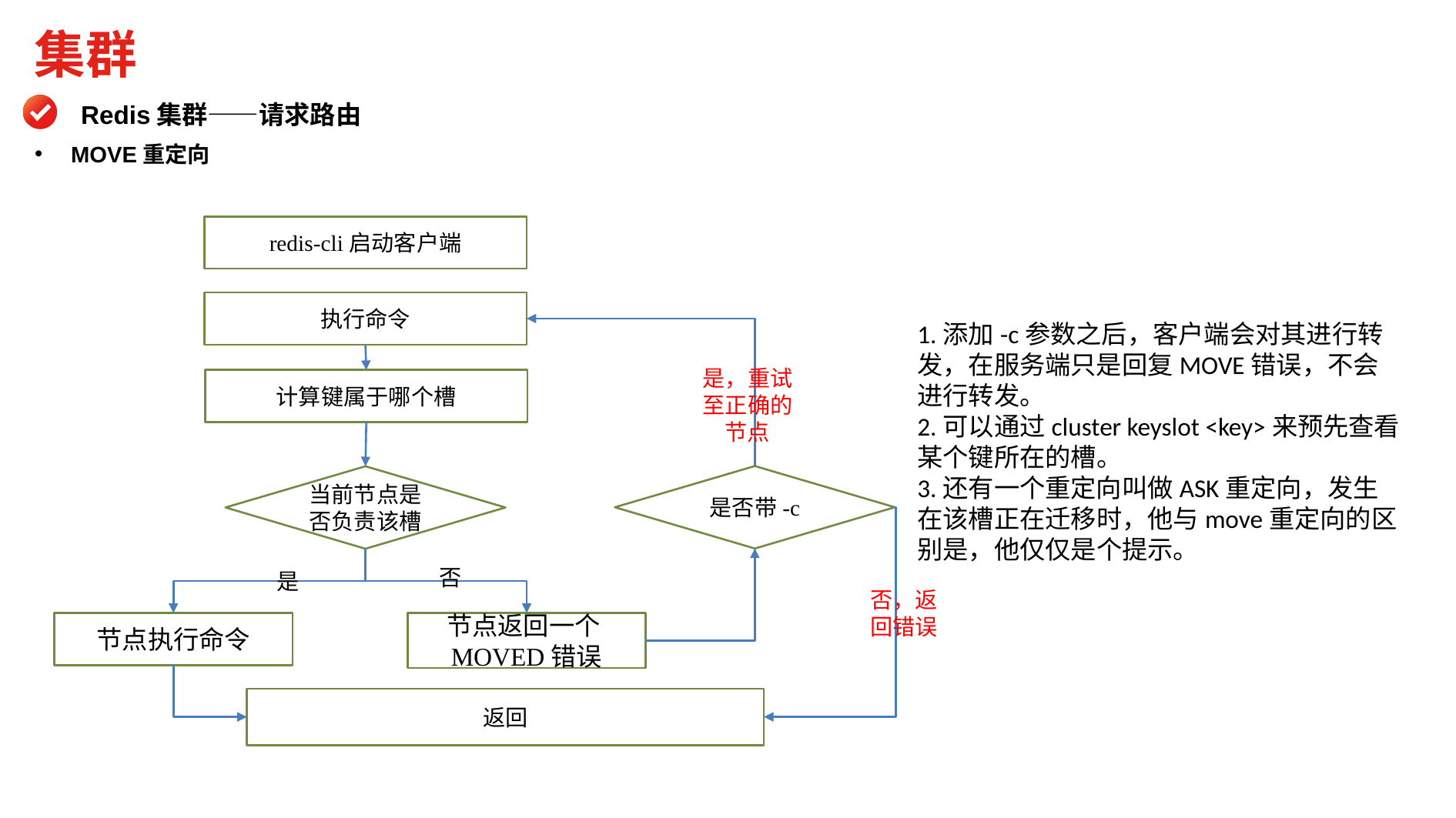

集群
Redis集群——请求路由

MOVE重定向
redis-cli启动客户端
执行命令
是，重试至正确的节点
计算键属于哪个槽
是否带-c
当前节点是否负责该槽
否
是
否，返回错误
节点执行命令
节点返回一个MOVED错误
返回
1.添加-c参数之后，客户端会对其进行转发，在服务端只是回复MOVE错误，不会进行转发。
2.可以通过cluster keyslot <key>来预先查看某个键所在的槽。
3.还有一个重定向叫做ASK重定向，发生在该槽正在迁移时，他与move重定向的区别是，他仅仅是个提示。